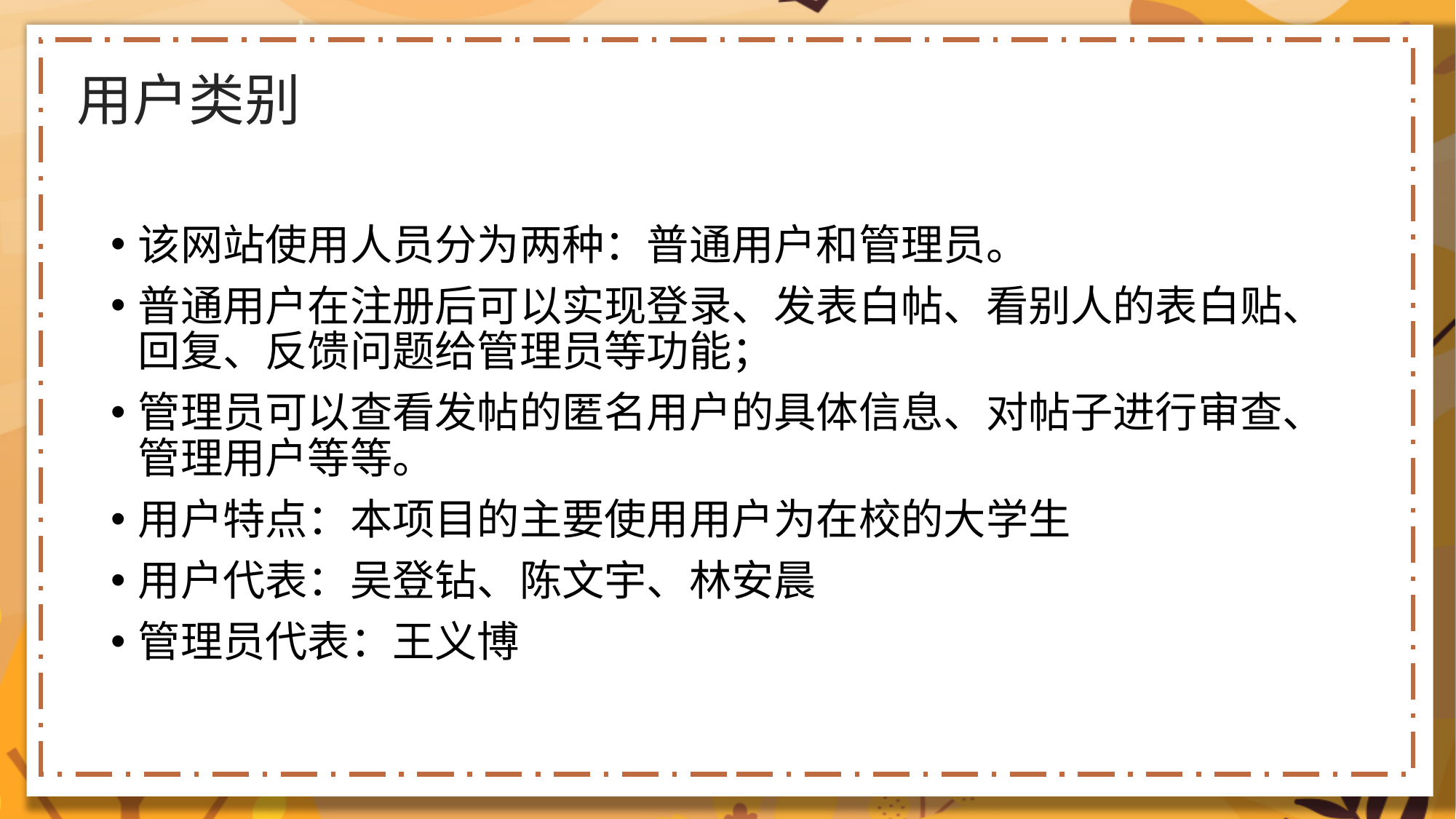

用户类别
该网站使用人员分为两种：普通用户和管理员。
普通用户在注册后可以实现登录、发表白帖、看别人的表白贴、回复、反馈问题给管理员等功能；
管理员可以查看发帖的匿名用户的具体信息、对帖子进行审查、管理用户等等。
用户特点：本项目的主要使用用户为在校的大学生
用户代表：吴登钻、陈文宇、林安晨
管理员代表：王义博